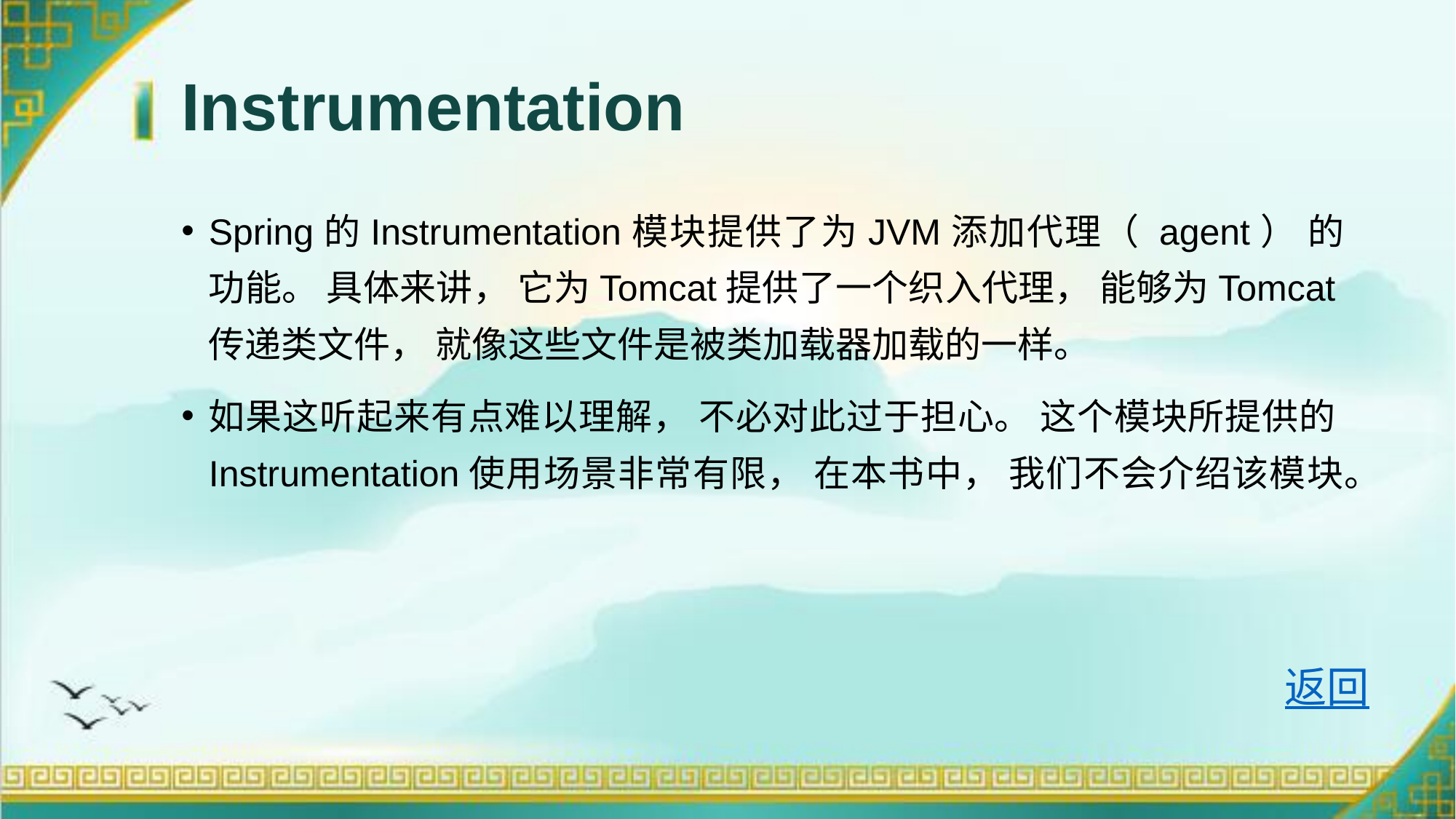

# Instrumentation
Spring的Instrumentation模块提供了为JVM添加代理（ agent） 的功能。 具体来讲， 它为Tomcat提供了一个织入代理， 能够为Tomcat传递类文件， 就像这些文件是被类加载器加载的一样。
如果这听起来有点难以理解， 不必对此过于担心。 这个模块所提供的Instrumentation使用场景非常有限， 在本书中， 我们不会介绍该模块。
返回